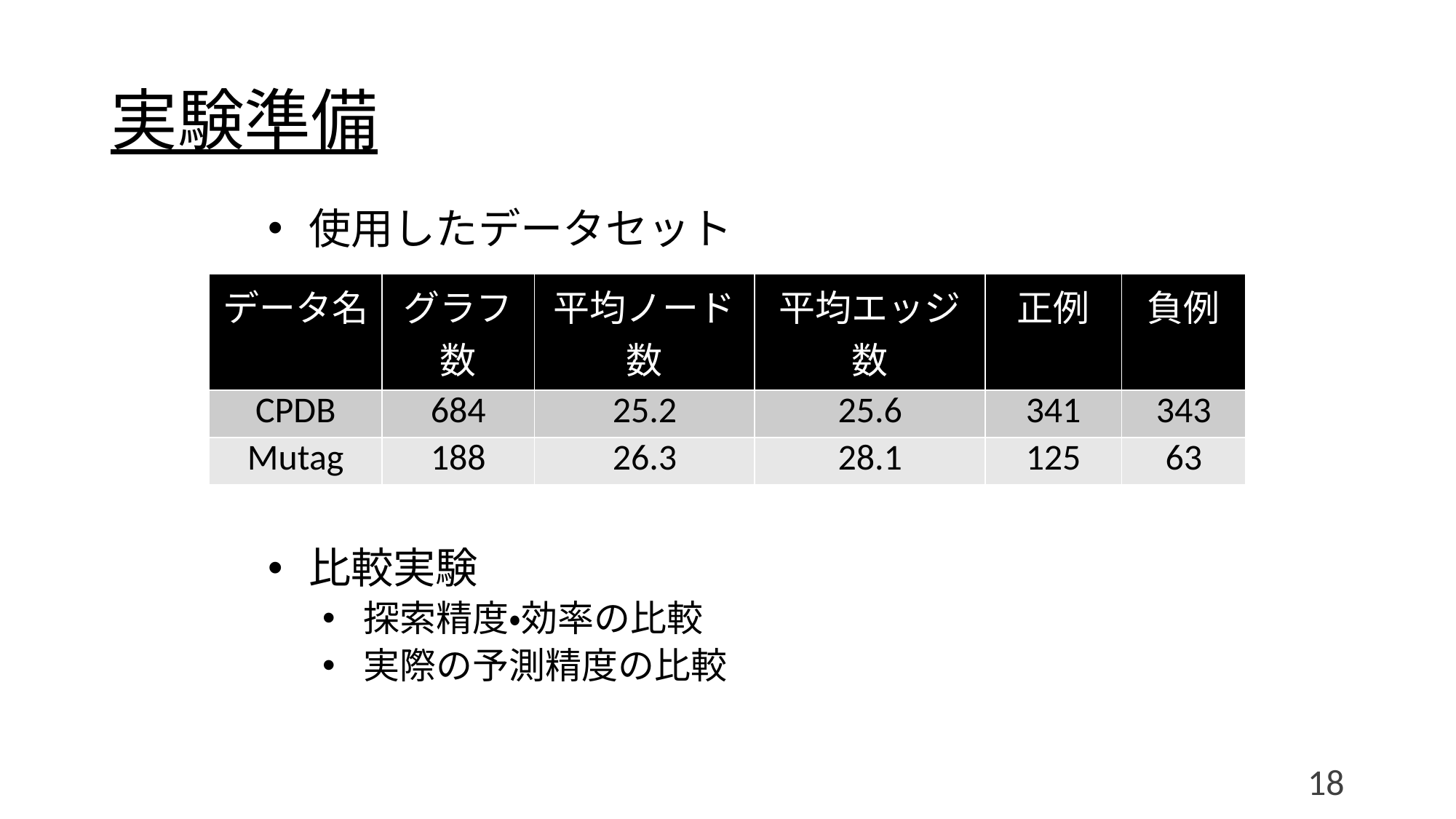

# 実験準備
使用したデータセット

比較実験
探索精度・効率の比較
実際の予測精度の比較

| データ名 | グラフ数 | 平均ノード数 | 平均エッジ数 | 正例 | 負例 |
| --- | --- | --- | --- | --- | --- |
| CPDB | 684 | 25.2 | 25.6 | 341 | 343 |
| Mutag | 188 | 26.3 | 28.1 | 125 | 63 |
18